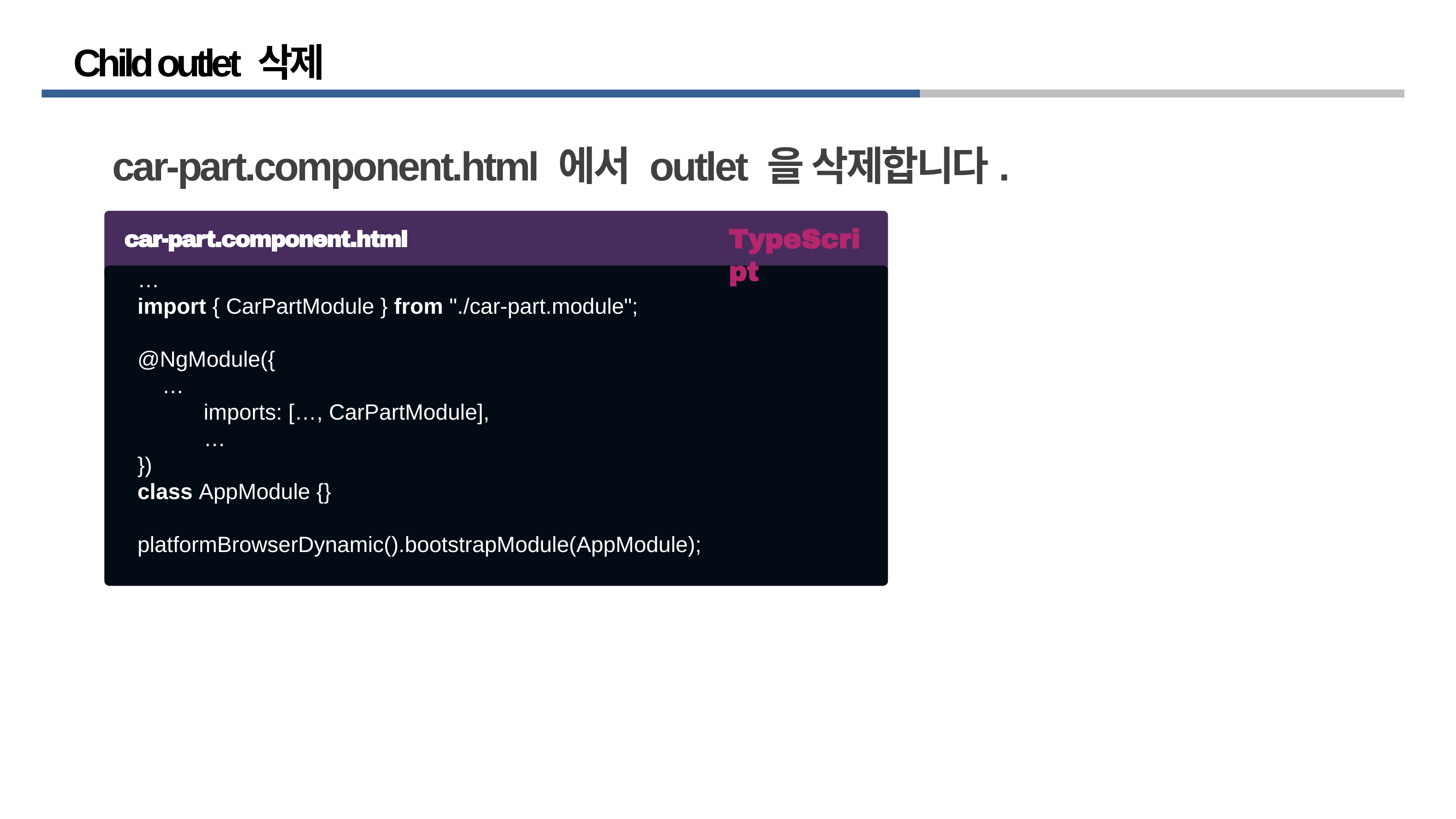

# Child outlet 삭제
car-part.component.html 에서 outlet 을 삭제합니다.

TypeScript
car-part.component.html
…
import { CarPartModule } from "./car-part.module";
@NgModule({
    …
	imports: […, CarPartModule],
	…
})
class AppModule {}
platformBrowserDynamic().bootstrapModule(AppModule);